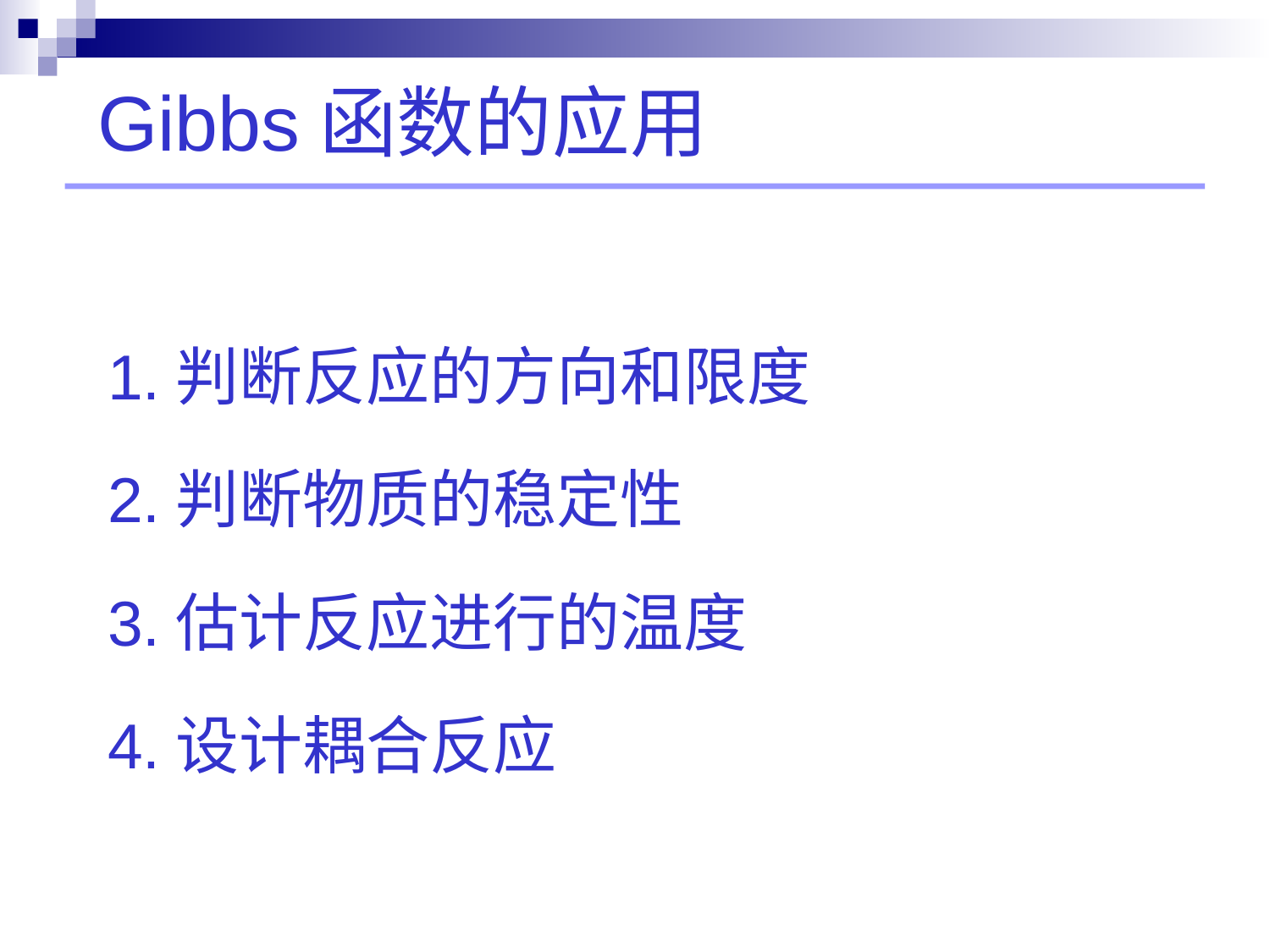

# Gibbs函数的应用

1.判断反应的方向和限度
2.判断物质的稳定性
3.估计反应进行的温度
4.设计耦合反应